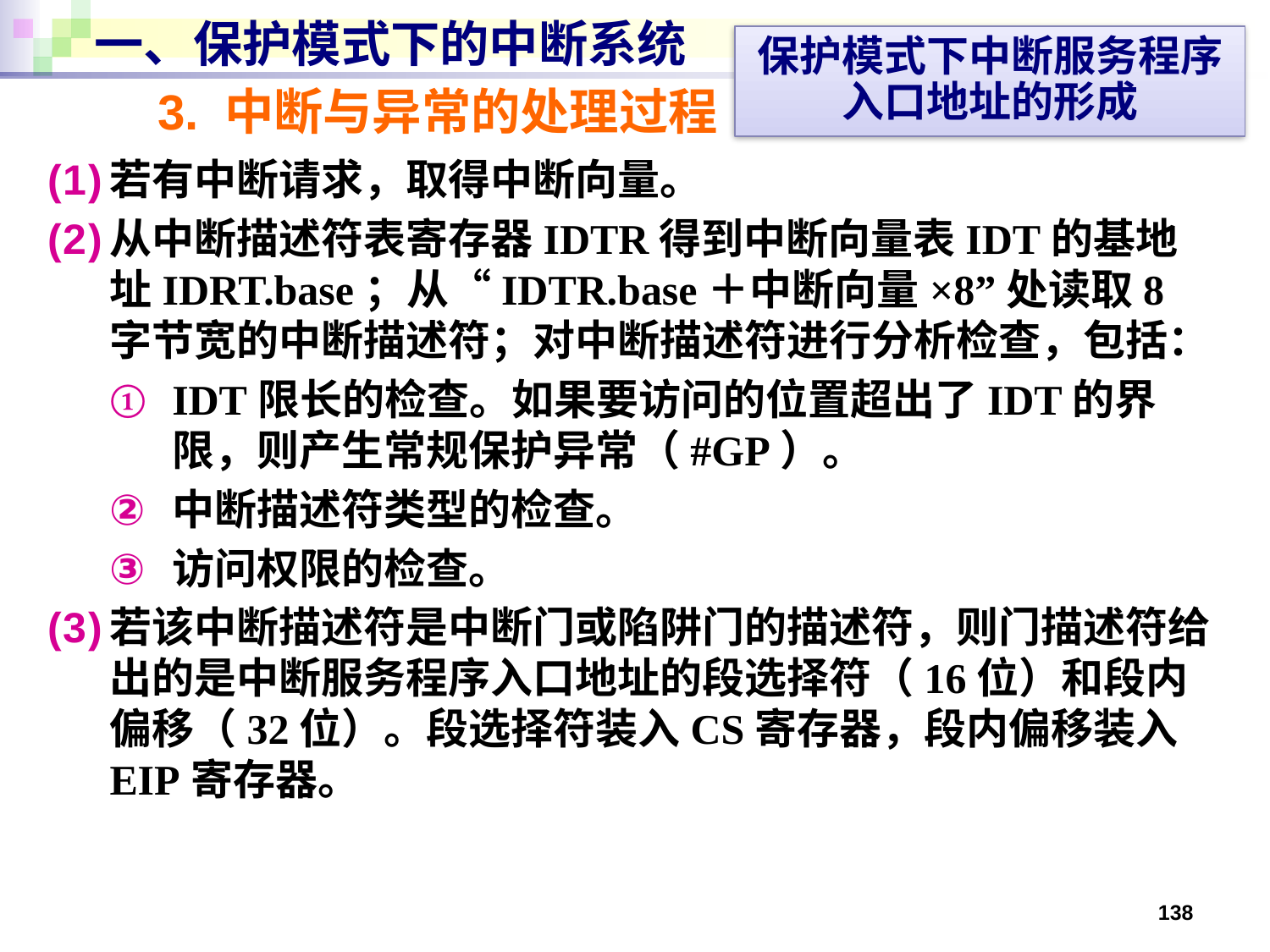

# 一、保护模式下的中断系统
保护模式下中断服务程序
入口地址的形成
3. 中断与异常的处理过程
若有中断请求，取得中断向量。
从中断描述符表寄存器IDTR得到中断向量表IDT的基地址IDRT.base；从“IDTR.base＋中断向量×8”处读取8字节宽的中断描述符；对中断描述符进行分析检查，包括：
IDT限长的检查。如果要访问的位置超出了IDT的界限，则产生常规保护异常（#GP）。
中断描述符类型的检查。
访问权限的检查。
若该中断描述符是中断门或陷阱门的描述符，则门描述符给出的是中断服务程序入口地址的段选择符（16位）和段内偏移（32位）。段选择符装入CS寄存器，段内偏移装入EIP寄存器。
138